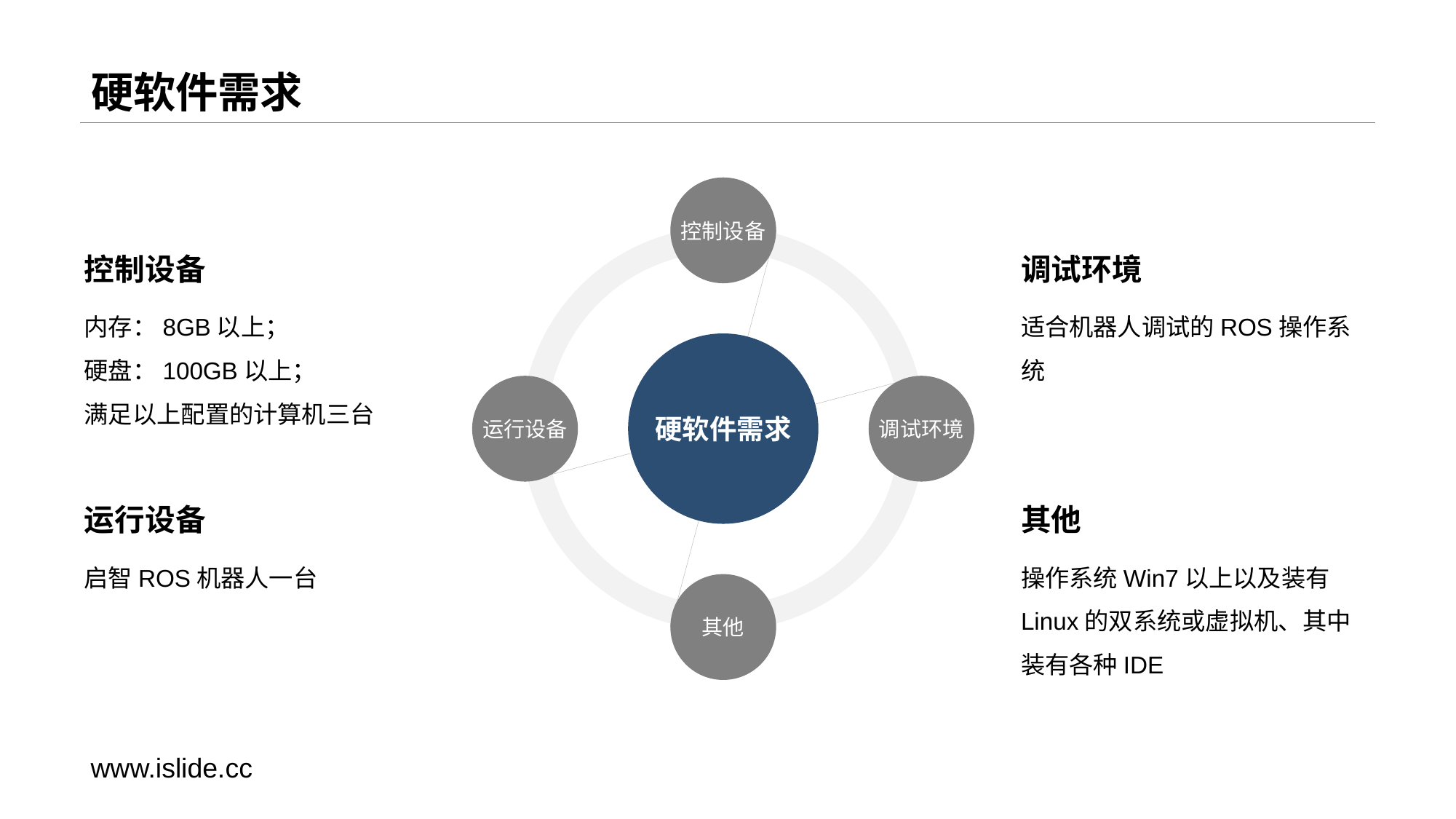

# 硬软件需求
控制设备
Text here
控制设备
内存：8GB以上；
硬盘：100GB以上；
满足以上配置的计算机三台
运行设备
启智ROS机器人一台
调试环境
适合机器人调试的ROS操作系统
其他
操作系统Win7以上以及装有Linux的双系统或虚拟机、其中装有各种IDE
硬软件需求
运行设备
调试环境
其他
www.islide.cc
22